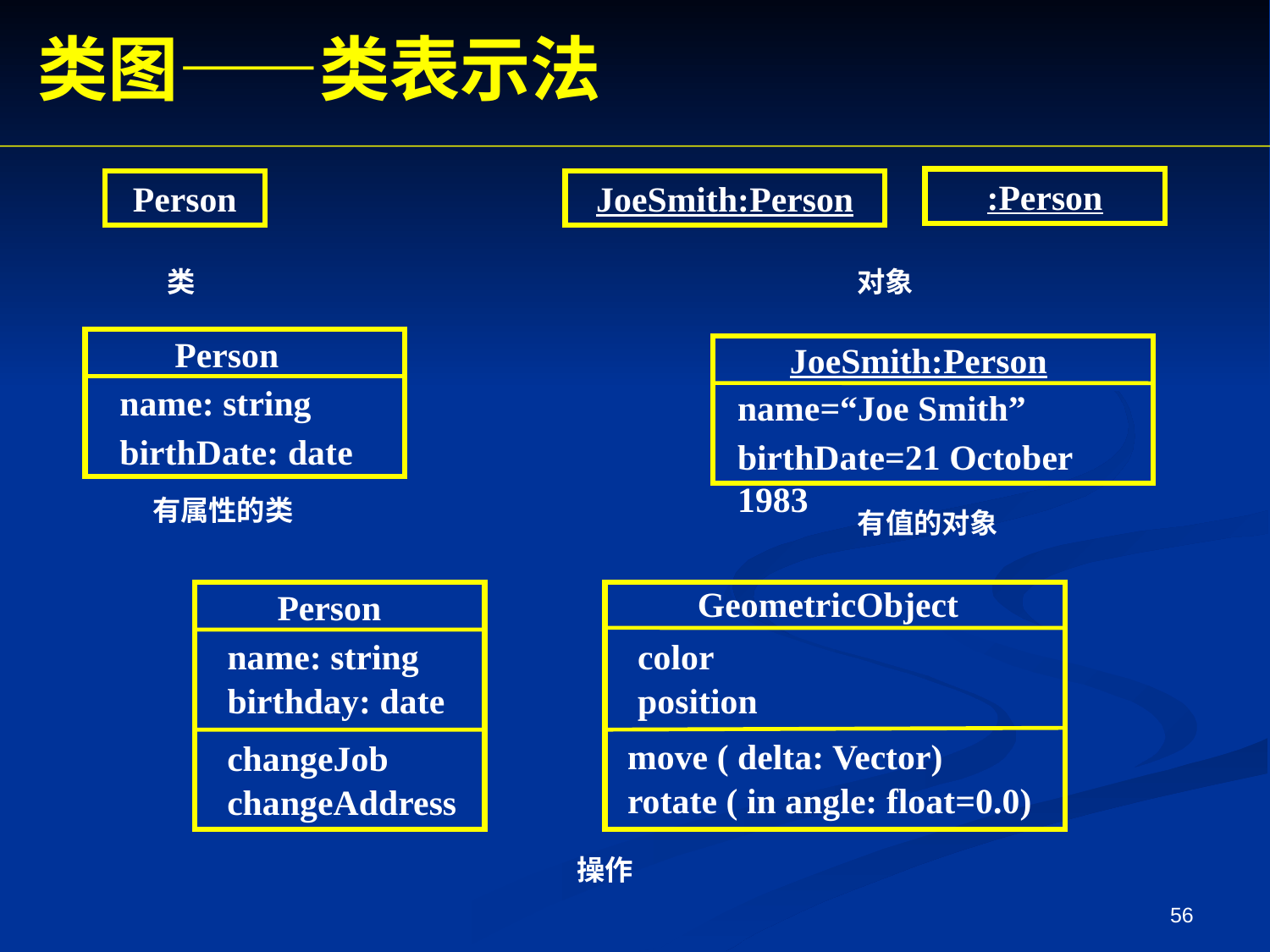

类图——类表示法

:Person
Person
JoeSmith:Person
类
对象
Person

name: string
birthDate: date

有属性的类
JoeSmith:Person

name=“Joe Smith”
birthDate=21 October 1983

有值的对象
GeometricObject

color
position

move ( delta: Vector)
rotate ( in angle: float=0.0)
Person

name: string
birthday: date

changeJob
changeAddress
操作
56